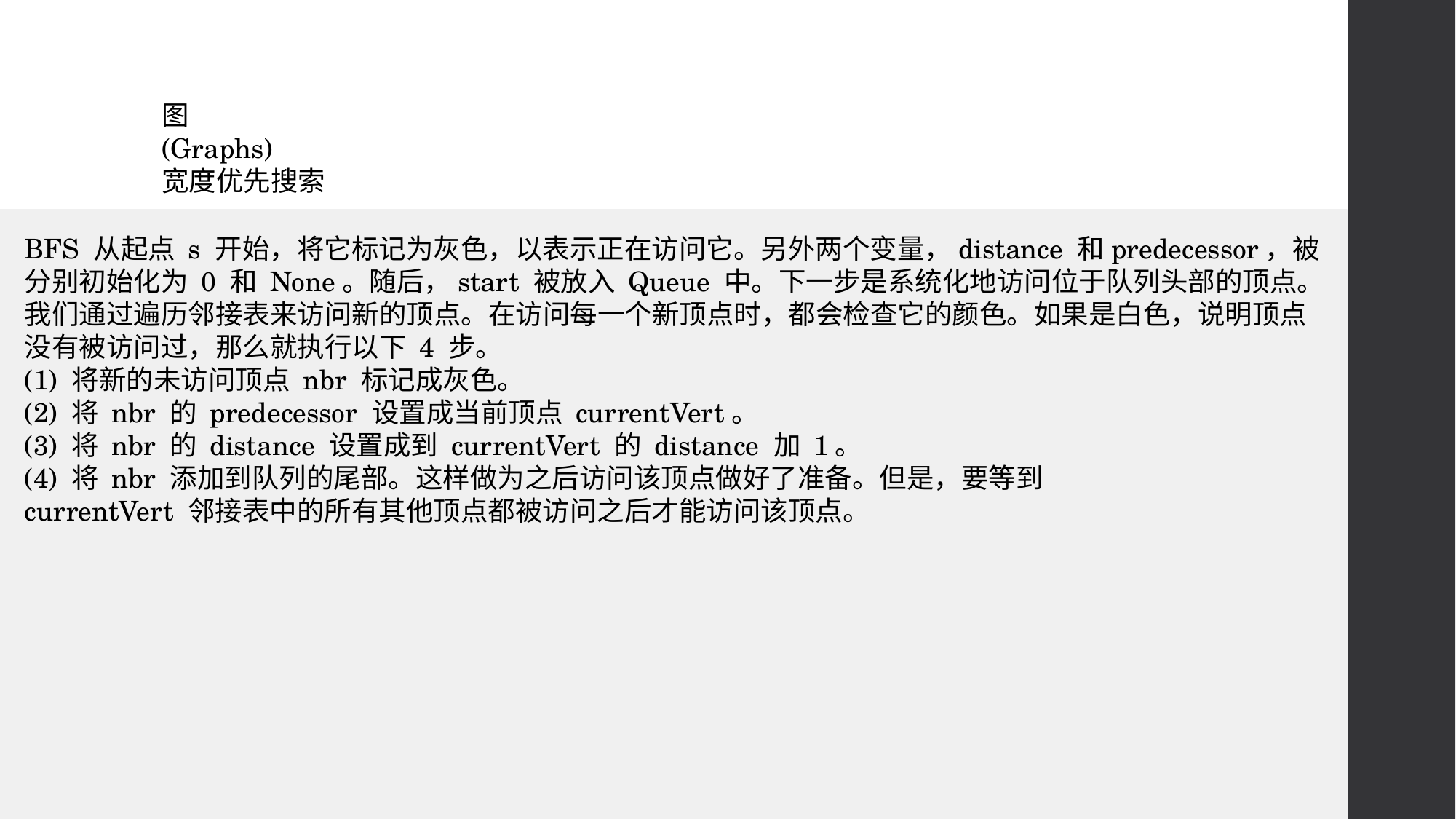

# 图 (Graphs) 宽度优先搜索

BFS 从起点 s 开始，将它标记为灰色，以表示正在访问它。另外两个变量，distance 和predecessor，被分别初始化为 0 和 None。随后，start 被放入 Queue 中。下一步是系统化地访问位于队列头部的顶点。我们通过遍历邻接表来访问新的顶点。在访问每一个新顶点时，都会检查它的颜色。如果是白色，说明顶点没有被访问过，那么就执行以下 4 步。
(1) 将新的未访问顶点 nbr 标记成灰色。
(2) 将 nbr 的 predecessor 设置成当前顶点 currentVert。
(3) 将 nbr 的 distance 设置成到 currentVert 的 distance 加 1。
(4) 将 nbr 添加到队列的尾部。这样做为之后访问该顶点做好了准备。但是，要等到
currentVert 邻接表中的所有其他顶点都被访问之后才能访问该顶点。